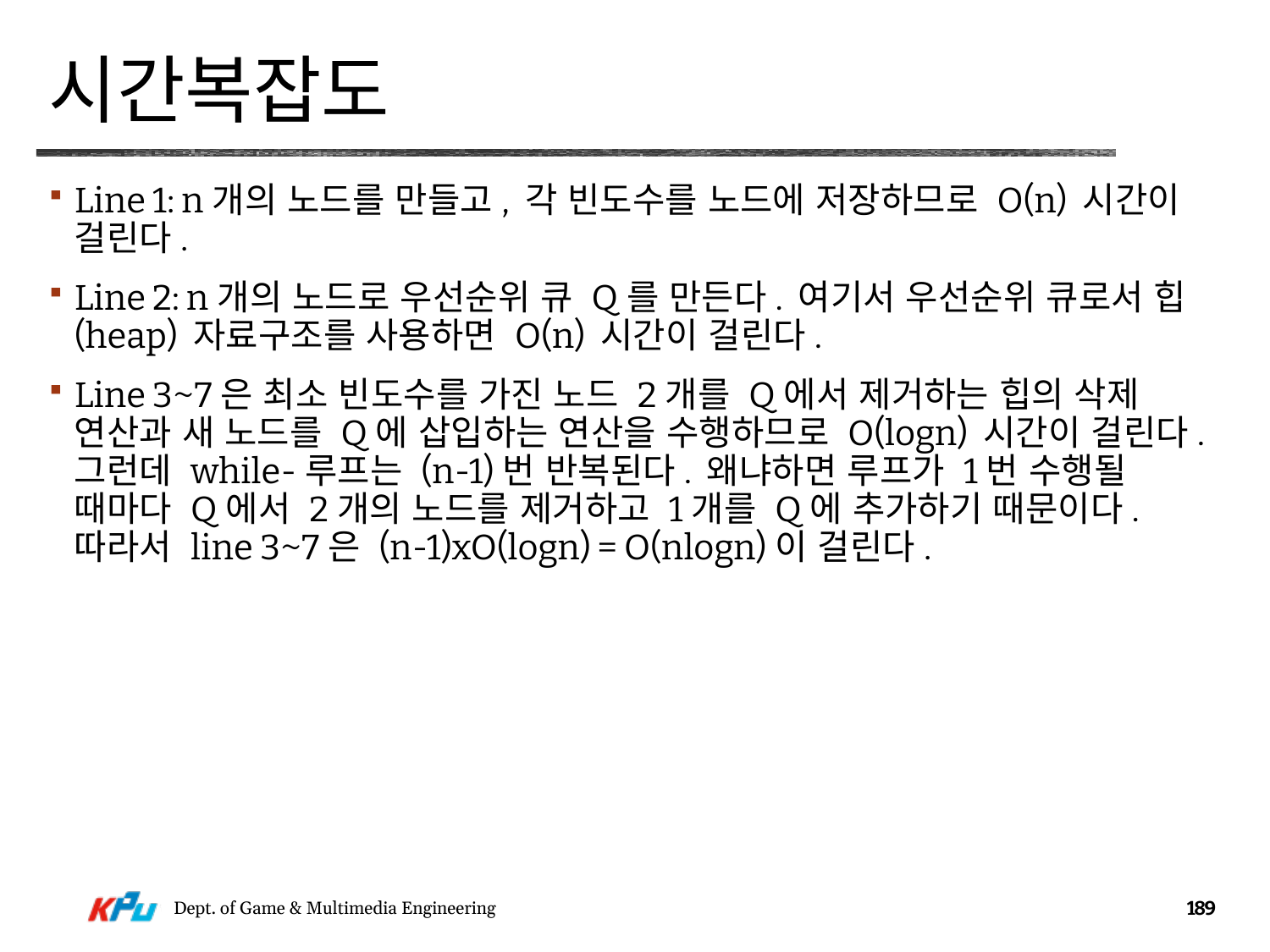

# 시간복잡도
Line 1: n개의 노드를 만들고, 각 빈도수를 노드에 저장하므로 O(n) 시간이 걸린다.
Line 2: n개의 노드로 우선순위 큐 Q를 만든다. 여기서 우선순위 큐로서 힙 (heap) 자료구조를 사용하면 O(n) 시간이 걸린다.
Line 3~7은 최소 빈도수를 가진 노드 2개를 Q에서 제거하는 힙의 삭제 연산과 새 노드를 Q에 삽입하는 연산을 수행하므로 O(logn) 시간이 걸린다. 그런데 while-루프는 (n-1)번 반복된다. 왜냐하면 루프가 1번 수행될 때마다 Q에서 2개의 노드를 제거하고 1개를 Q에 추가하기 때문이다. 따라서 line 3~7은 (n-1)xO(logn) = O(nlogn)이 걸린다.
Dept. of Game & Multimedia Engineering
189